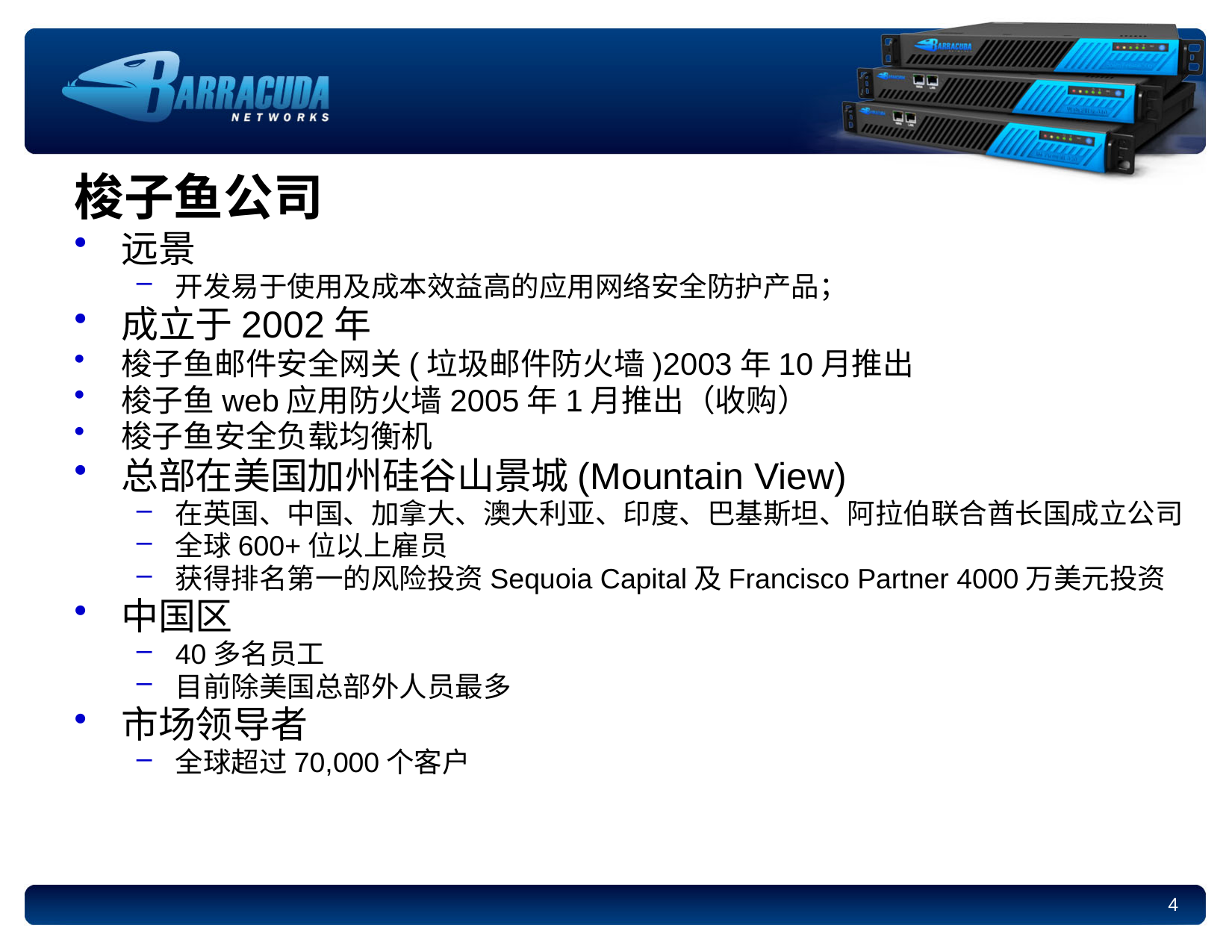

# 梭子鱼公司
远景
开发易于使用及成本效益高的应用网络安全防护产品；
成立于2002年
梭子鱼邮件安全网关(垃圾邮件防火墙)2003年10月推出
梭子鱼web应用防火墙2005年1月推出（收购）
梭子鱼安全负载均衡机
总部在美国加州硅谷山景城(Mountain View)
在英国、中国、加拿大、澳大利亚、印度、巴基斯坦、阿拉伯联合酋长国成立公司
全球600+位以上雇员
获得排名第一的风险投资Sequoia Capital及Francisco Partner 4000万美元投资
中国区
40多名员工
目前除美国总部外人员最多
市场领导者
全球超过70,000个客户
4